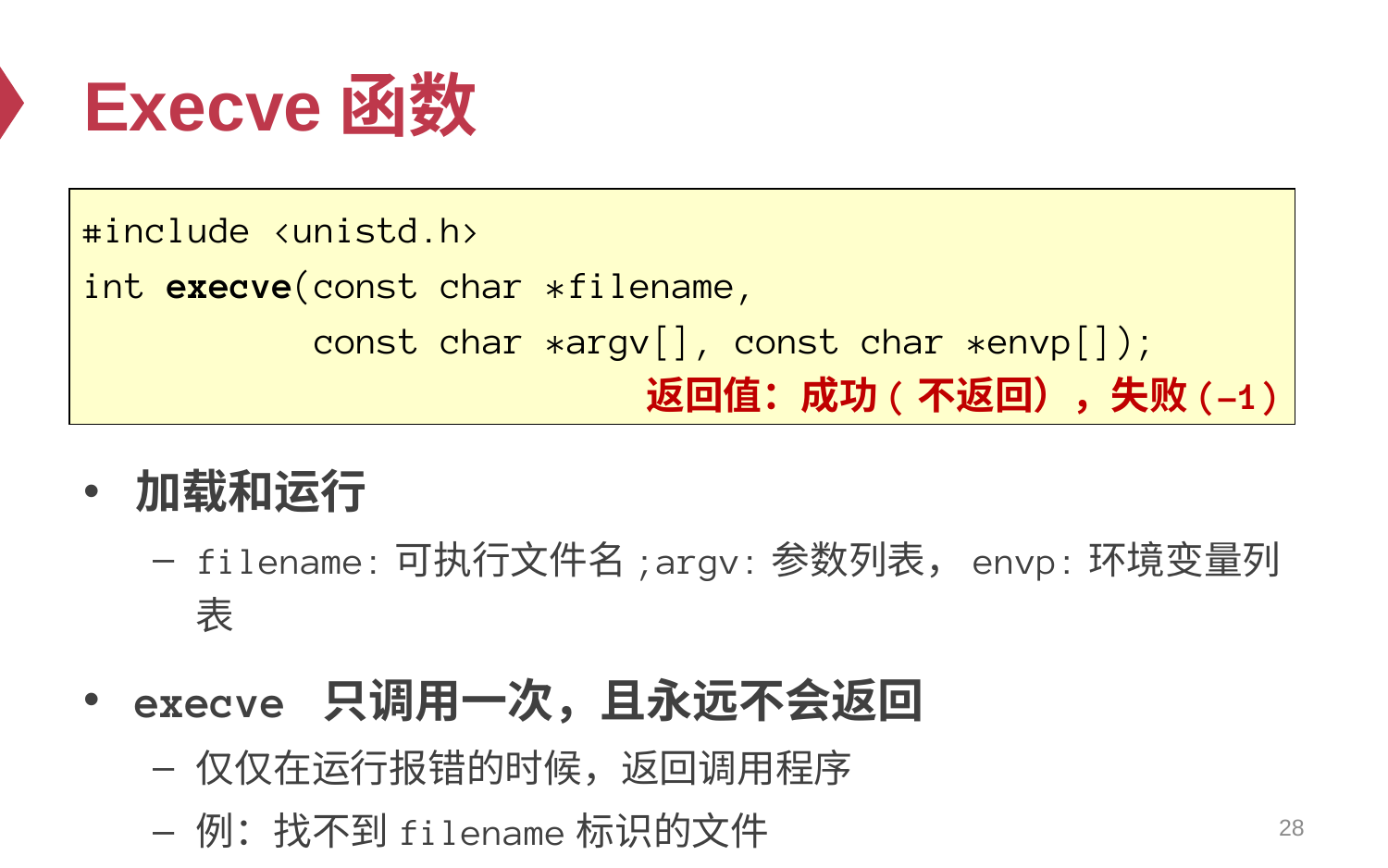

# Execve函数
#include <unistd.h>
int execve(const char *filename,
           const char *argv[], const char *envp[]);
返回值：成功(不返回），失败(-1)
加载和运行
filename:可执行文件名;argv:参数列表，envp:环境变量列表
execve 只调用一次，且永远不会返回
仅仅在运行报错的时候，返回调用程序
例：找不到filename标识的文件
28